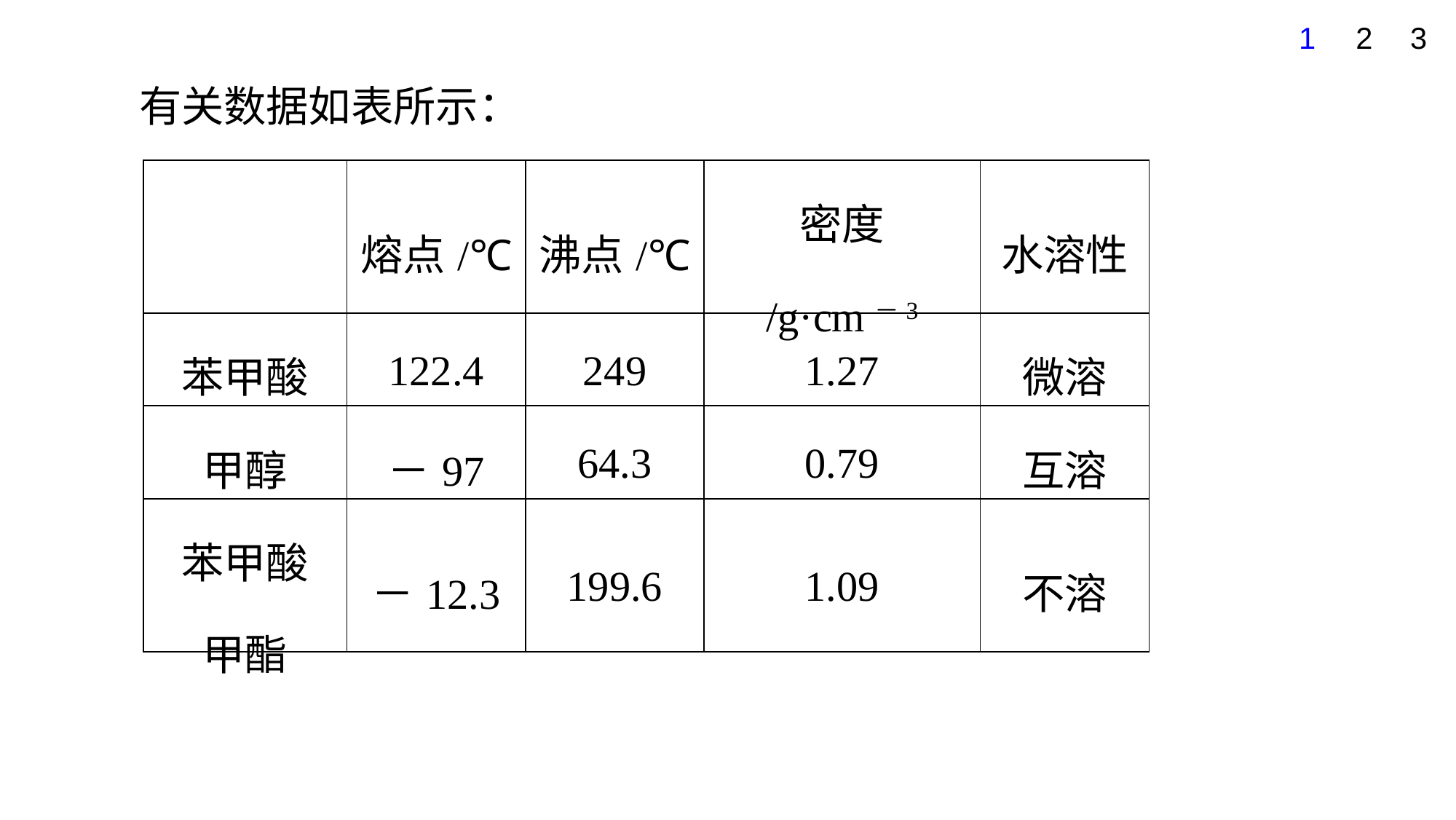

1
2
3
有关数据如表所示：
|  | 熔点/℃ | 沸点/℃ | 密度 /g·cm－3 | 水溶性 |
| --- | --- | --- | --- | --- |
| 苯甲酸 | 122.4 | 249 | 1.27 | 微溶 |
| 甲醇 | －97 | 64.3 | 0.79 | 互溶 |
| 苯甲酸 甲酯 | －12.3 | 199.6 | 1.09 | 不溶 |